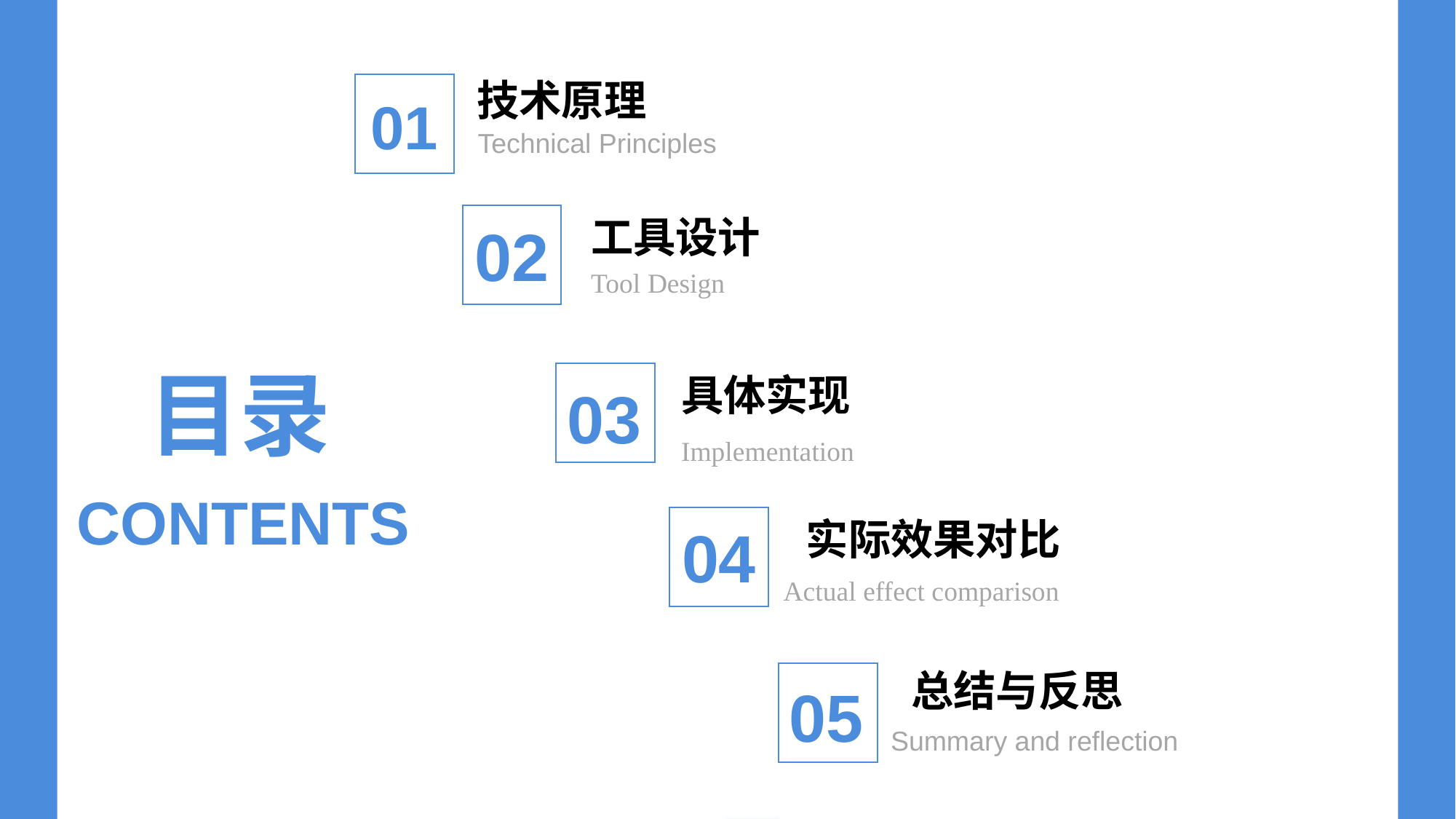

目录
技术原理
Technical Principles

01
CONTENTS
工具设计
Tool Design

02
目录
具体实现
Implementation

03
CONTENTSS

04
实际效果对比
Actual effect comparison
总结与反思
Summary and reflection

05